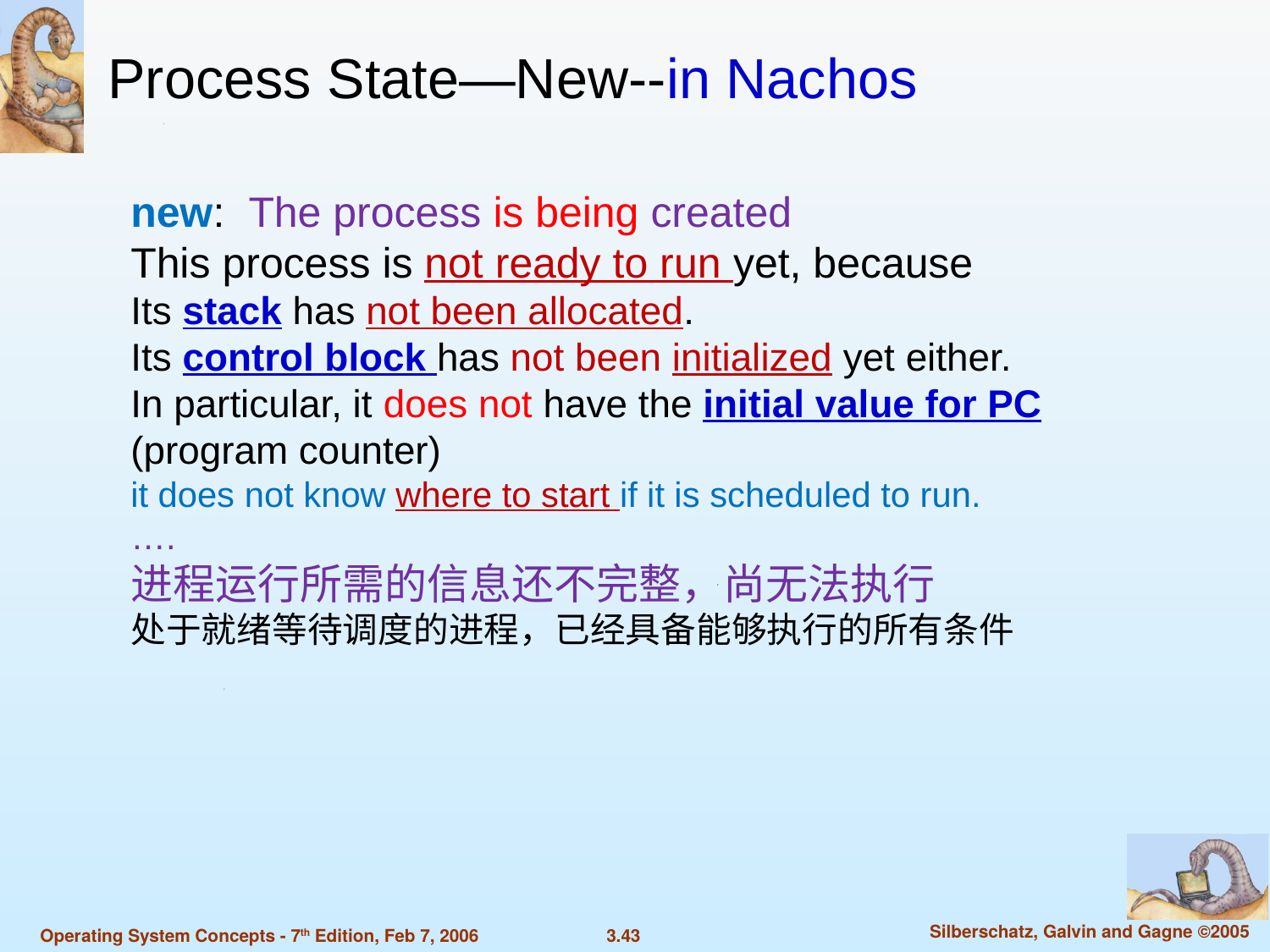

Process State—New--in Nachos
new:  The process is being created
This process is not ready to run yet, because
Its stack has not been allocated.
Its control block has not been initialized yet either.
In particular, it does not have the initial value for PC (program counter)
it does not know where to start if it is scheduled to run.
….
进程运行所需的信息还不完整，尚无法执行
处于就绪等待调度的进程，已经具备能够执行的所有条件